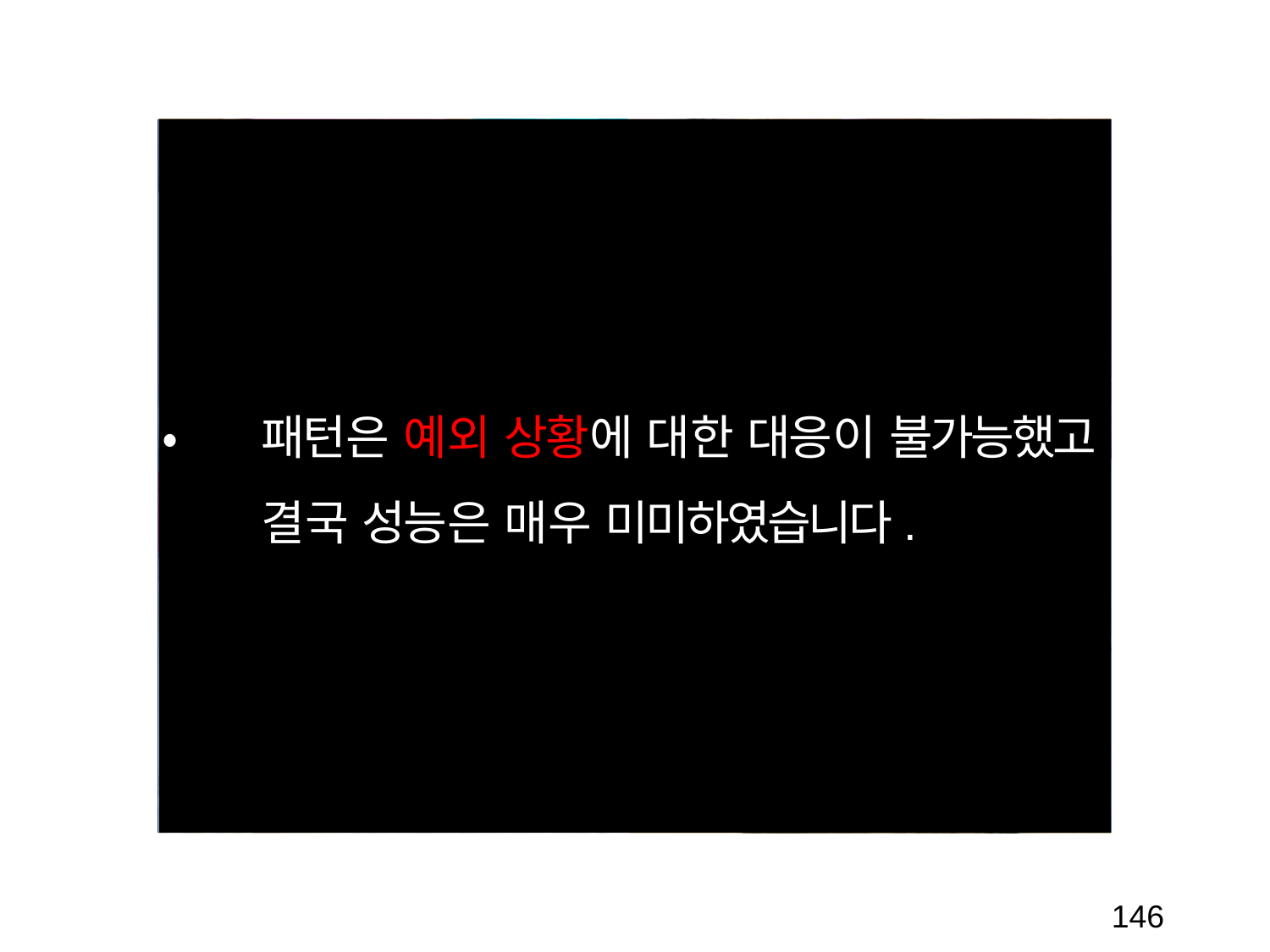

•	패턴은 예외 상황에 대한 대응이 불가능했고 결국 성능은 매우 미미하였습니다.